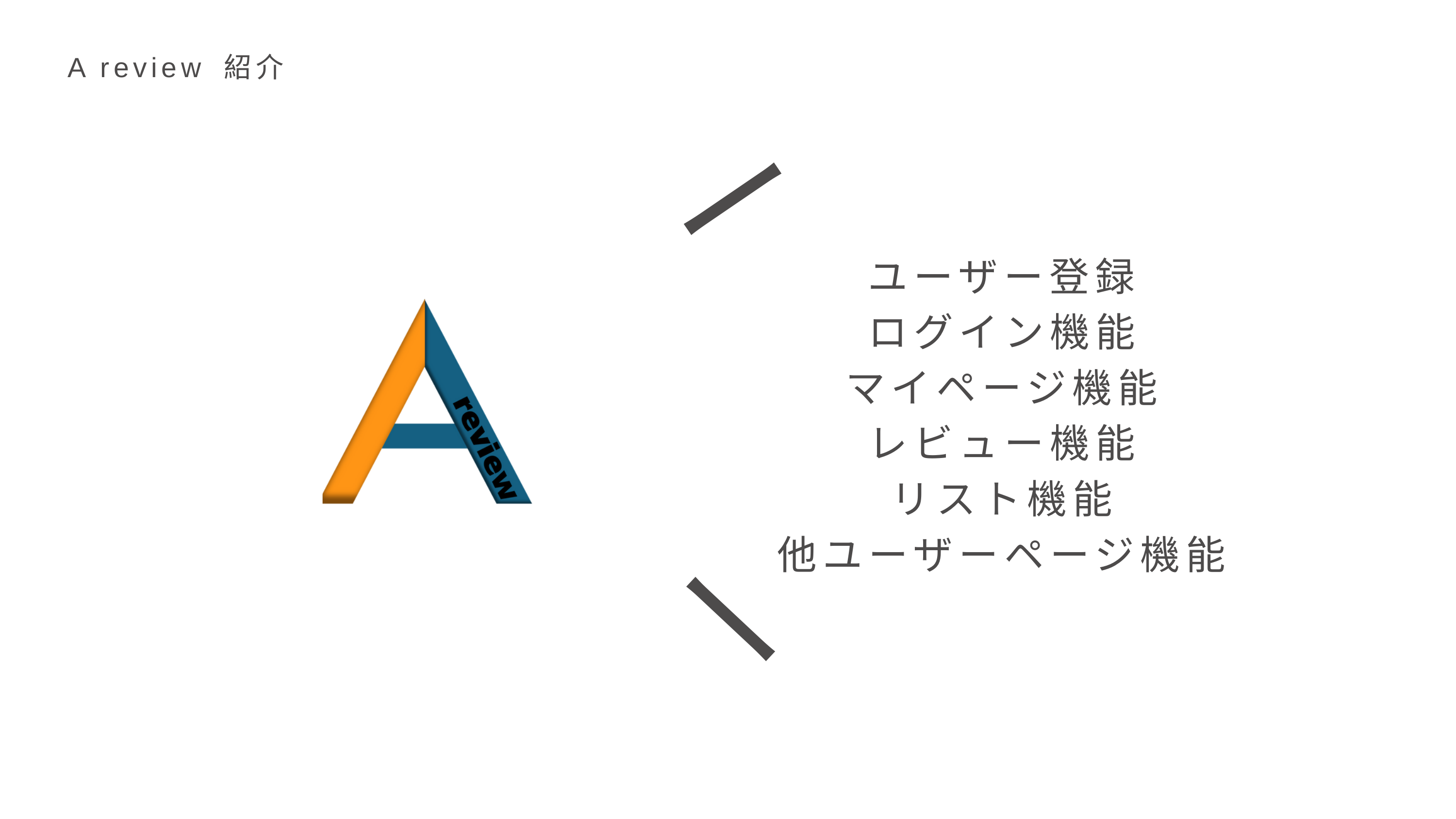

A review 紹介
ー
ユーザー登録
ログイン機能
マイページ機能
レビュー機能
リスト機能
他ユーザーページ機能

ー